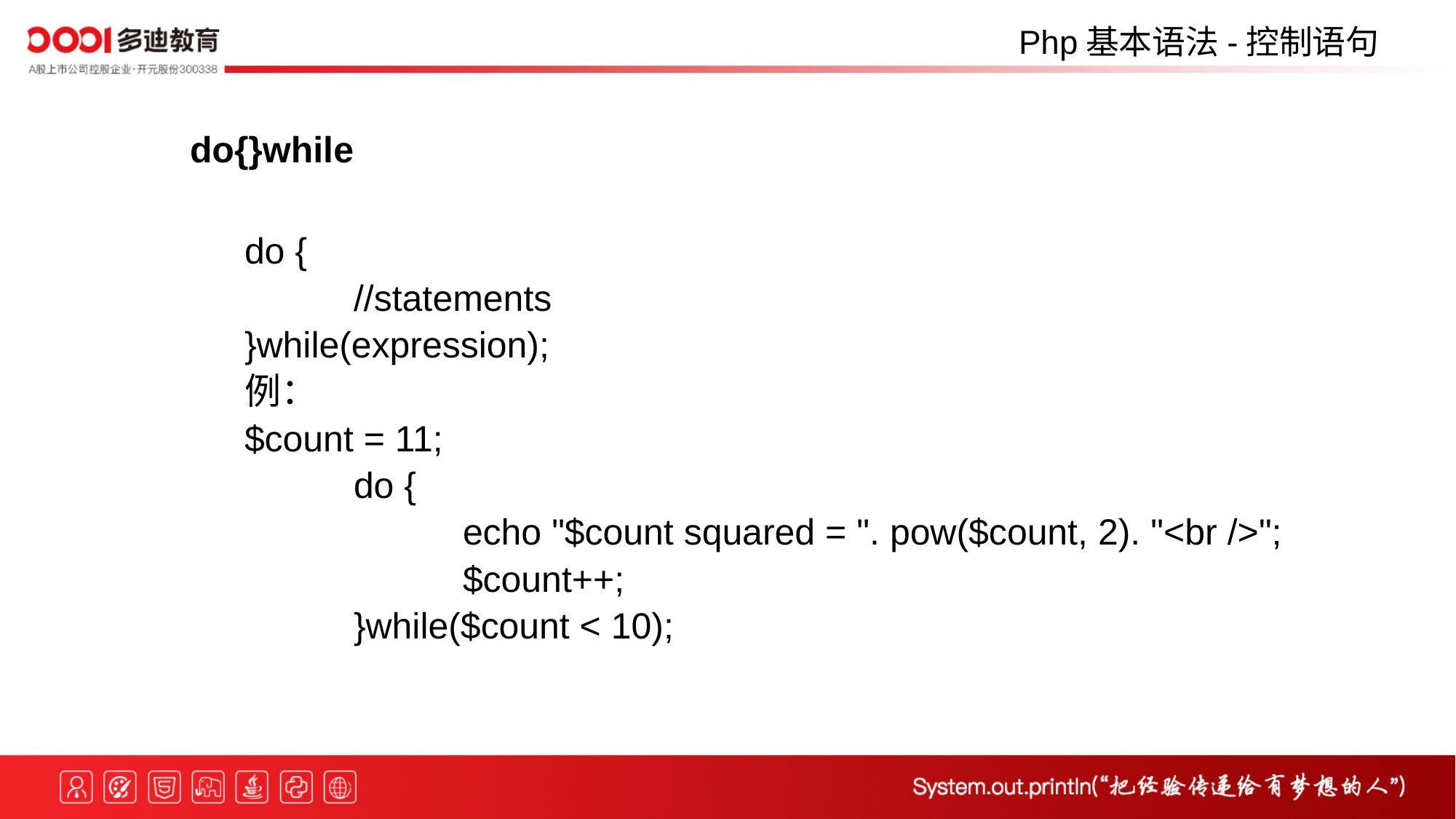

Php基本语法-控制语句
do{}while

do {
	//statements
}while(expression);
例：
$count = 11;
	do {
		echo "$count squared = ". pow($count, 2). "<br />";
		$count++;
	}while($count < 10);